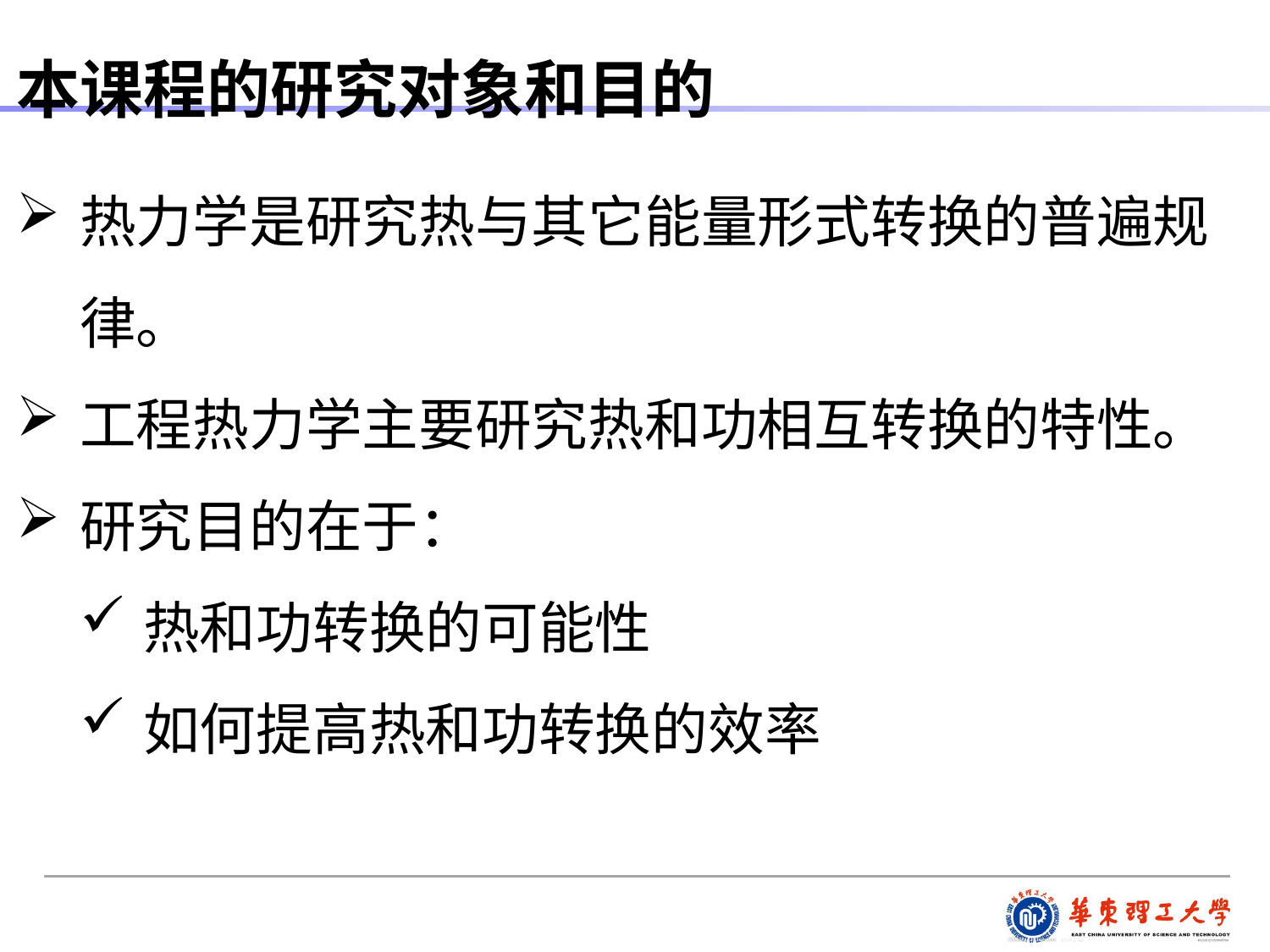

本课程的研究对象和目的
热力学是研究热与其它能量形式转换的普遍规律。
工程热力学主要研究热和功相互转换的特性。
研究目的在于：
热和功转换的可能性
如何提高热和功转换的效率